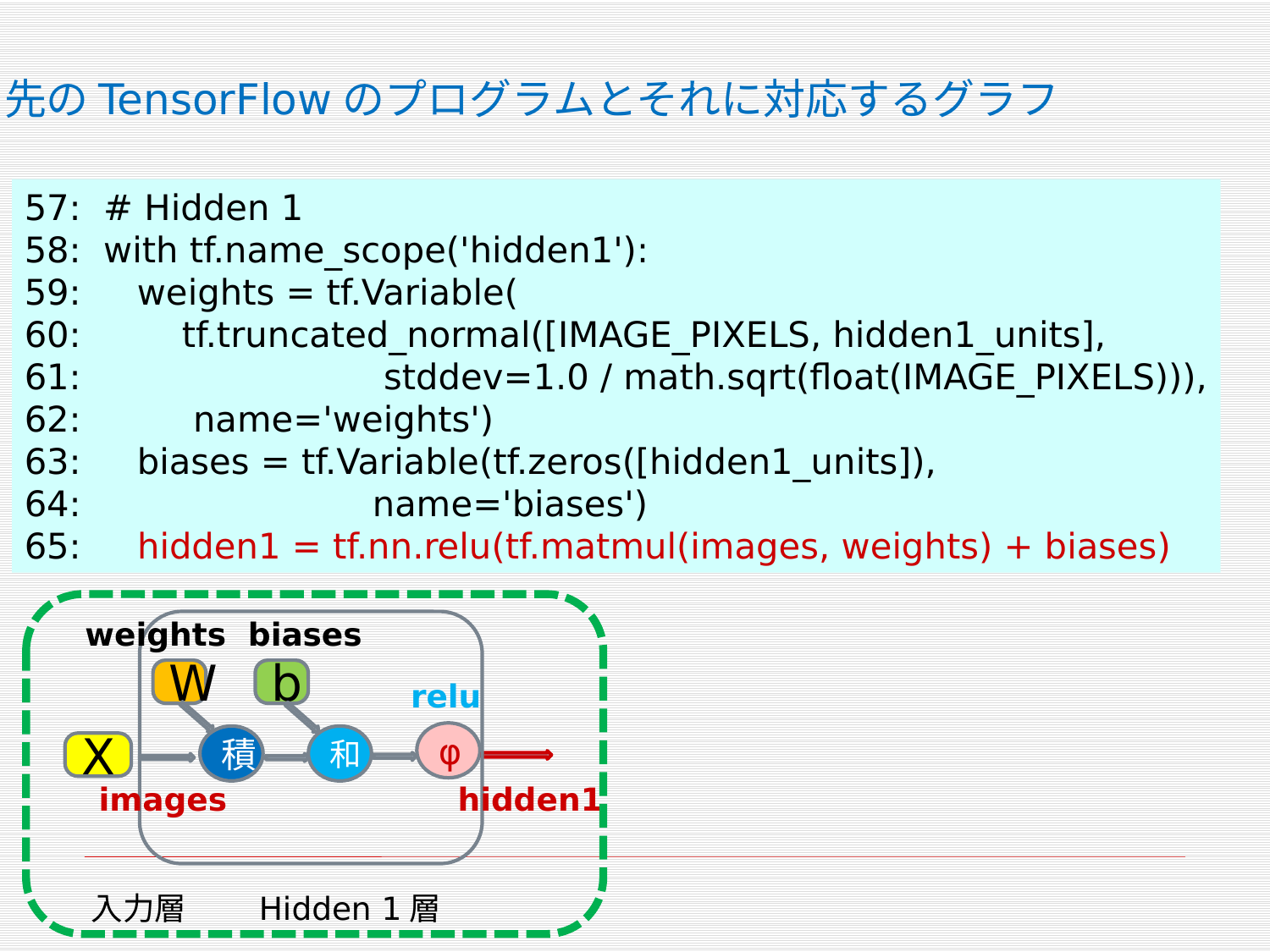

先のTensorFlowのプログラムとそれに対応するグラフ
57:  # Hidden 1
58:  with tf.name_scope('hidden1'):
59:     weights = tf.Variable(
60:         tf.truncated_normal([IMAGE_PIXELS, hidden1_units],
61:                           stddev=1.0 / math.sqrt(float(IMAGE_PIXELS))),
62:          name='weights')
63:     biases = tf.Variable(tf.zeros([hidden1_units]),
64:                          name='biases')
65:     hidden1 = tf.nn.relu(tf.matmul(images, weights) + biases)

weights  biases

W
b

φ
積
和
X

relu
images                     hidden1
入力層         Hidden 1層